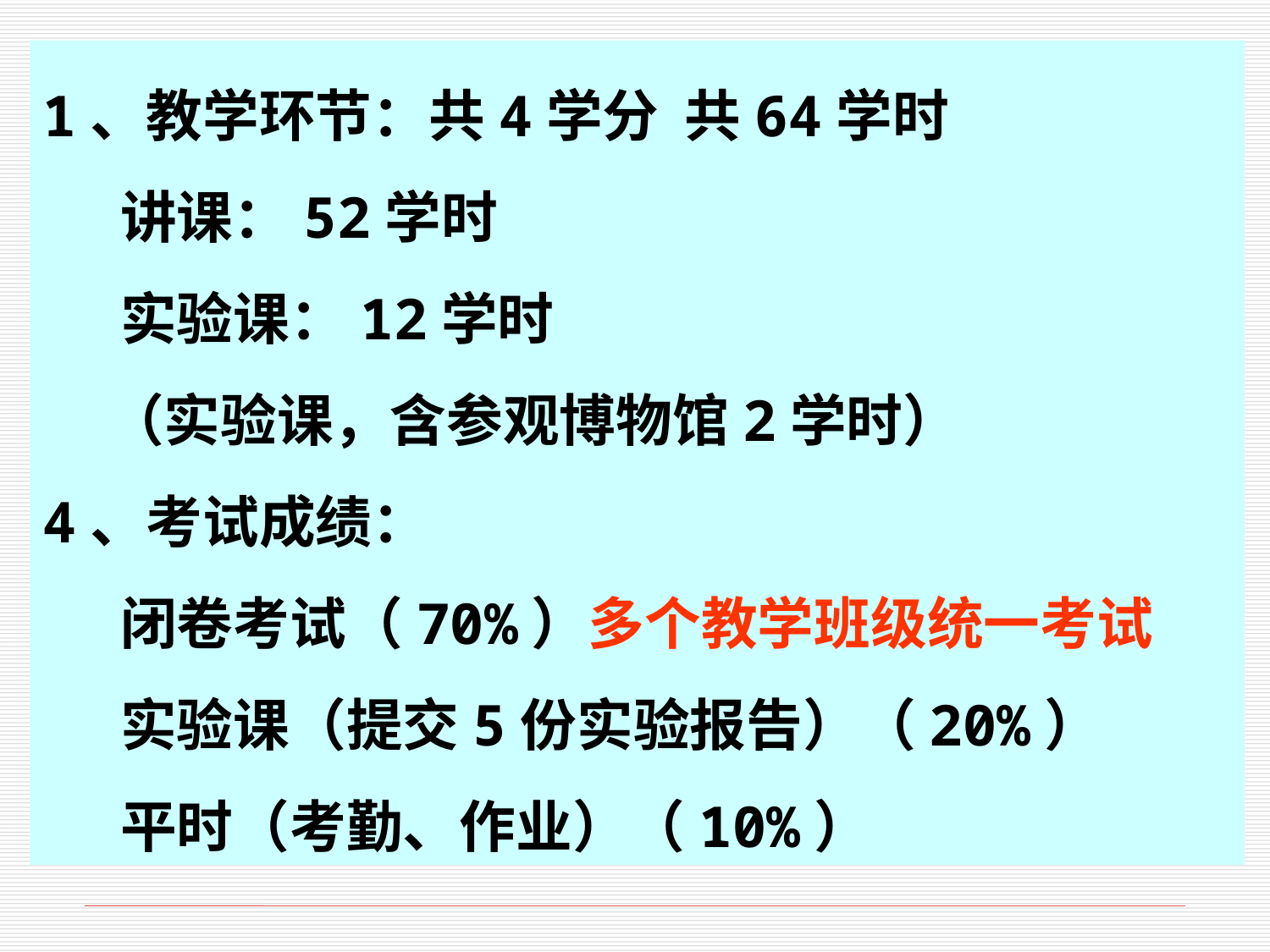

1、教学环节：共4学分  共64学时
     讲课：52学时
     实验课：12学时
    （实验课，含参观博物馆2学时）
4、考试成绩：
     闭卷考试（70%）多个教学班级统一考试
     实验课（提交5份实验报告）（20%）
     平时（考勤、作业）（10%）